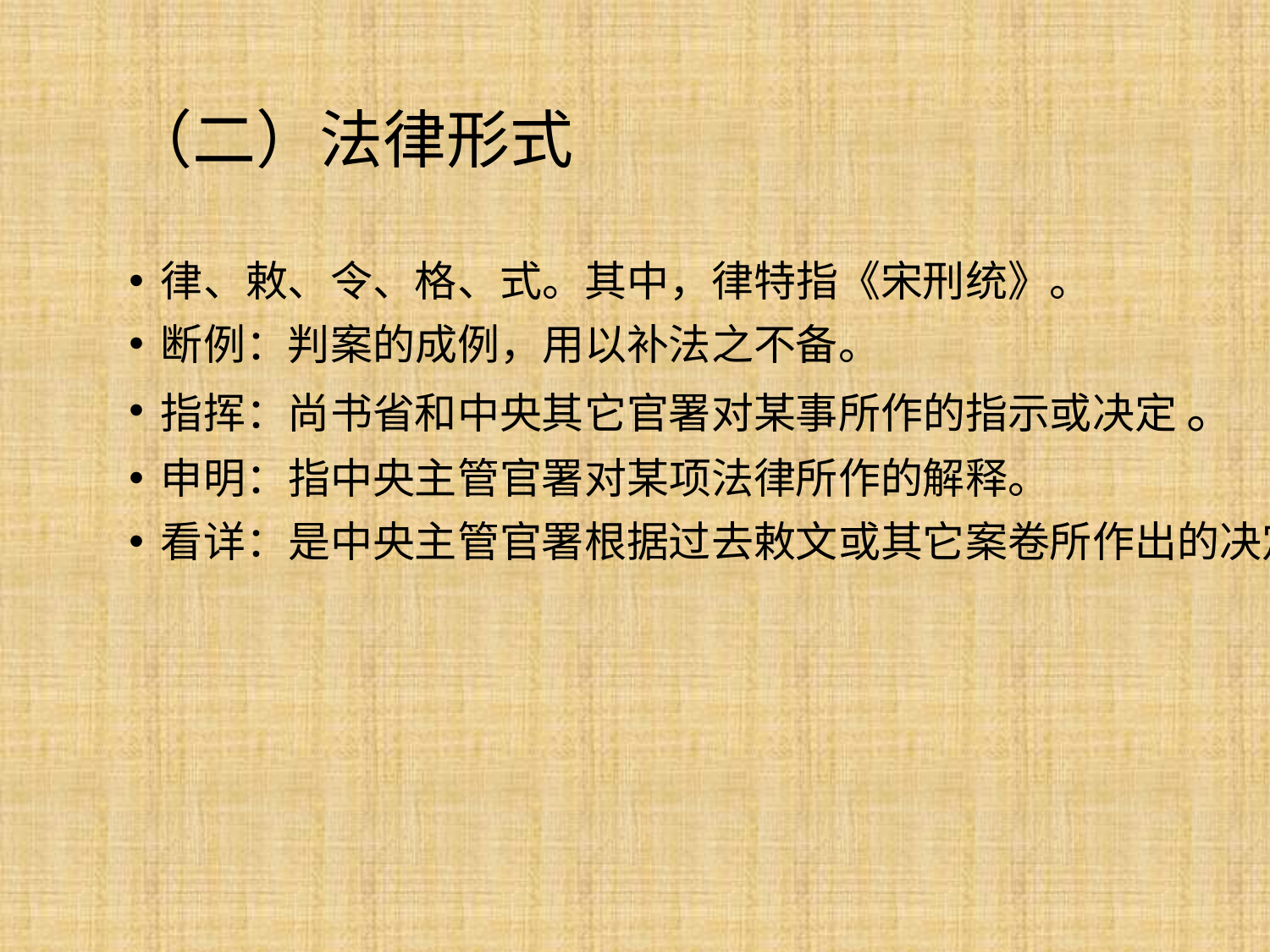

# （二）法律形式
律、敕、令、格、式。其中，律特指《宋刑统》。
断例：判案的成例，用以补法之不备。
指挥：尚书省和中央其它官署对某事所作的指示或决定 。
申明：指中央主管官署对某项法律所作的解释。
看详：是中央主管官署根据过去敕文或其它案卷所作出的决定。